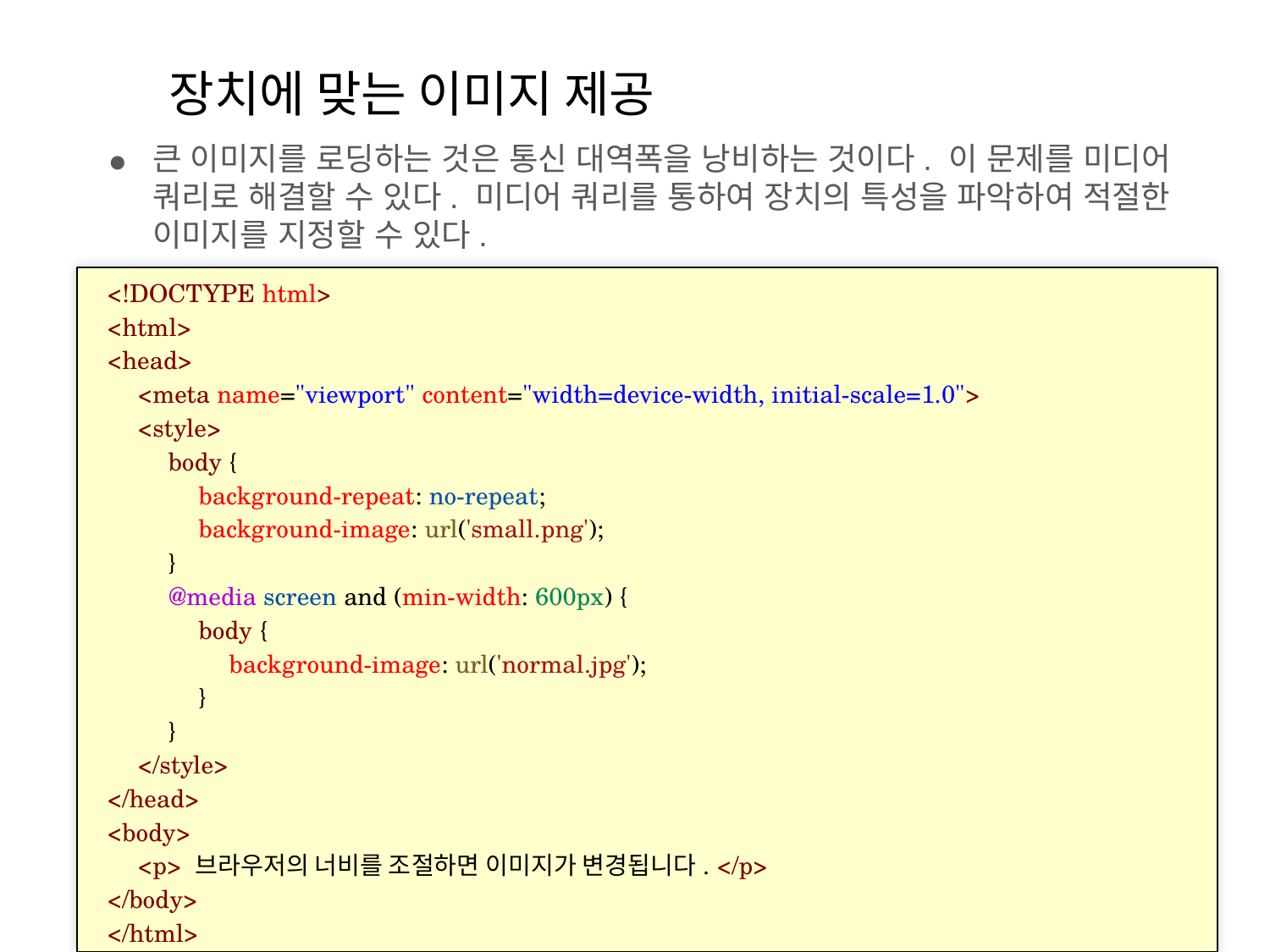

# 장치에 맞는 이미지 제공
큰 이미지를 로딩하는 것은 통신 대역폭을 낭비하는 것이다. 이 문제를 미디어 쿼리로 해결할 수 있다. 미디어 쿼리를 통하여 장치의 특성을 파악하여 적절한 이미지를 지정할 수 있다.
<!DOCTYPE html>
<html>
<head>
    <meta name="viewport" content="width=device-width, initial-scale=1.0">
    <style>
        body {
            background-repeat: no-repeat;
            background-image: url('small.png');
        }
        @media screen and (min-width: 600px) {
            body {
                background-image: url('normal.jpg');
            }
        }
    </style>
</head>
<body>
    <p> 브라우저의 너비를 조절하면 이미지가 변경됩니다. </p>
</body>
</html>